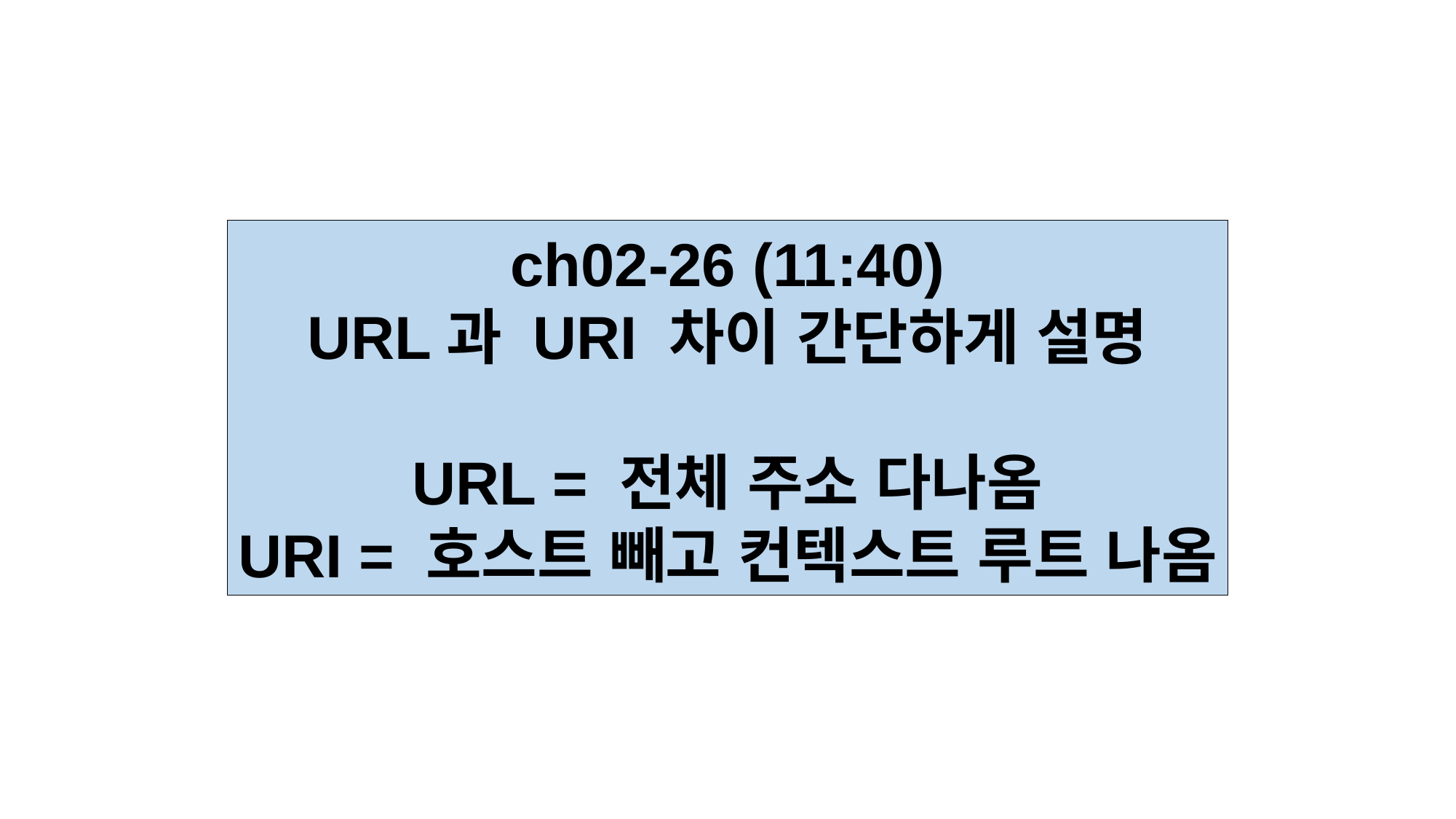

ch02-26 (11:40)
URL과 URI 차이 간단하게 설명

URL = 전체 주소 다나옴
URI = 호스트 빼고 컨텍스트 루트 나옴